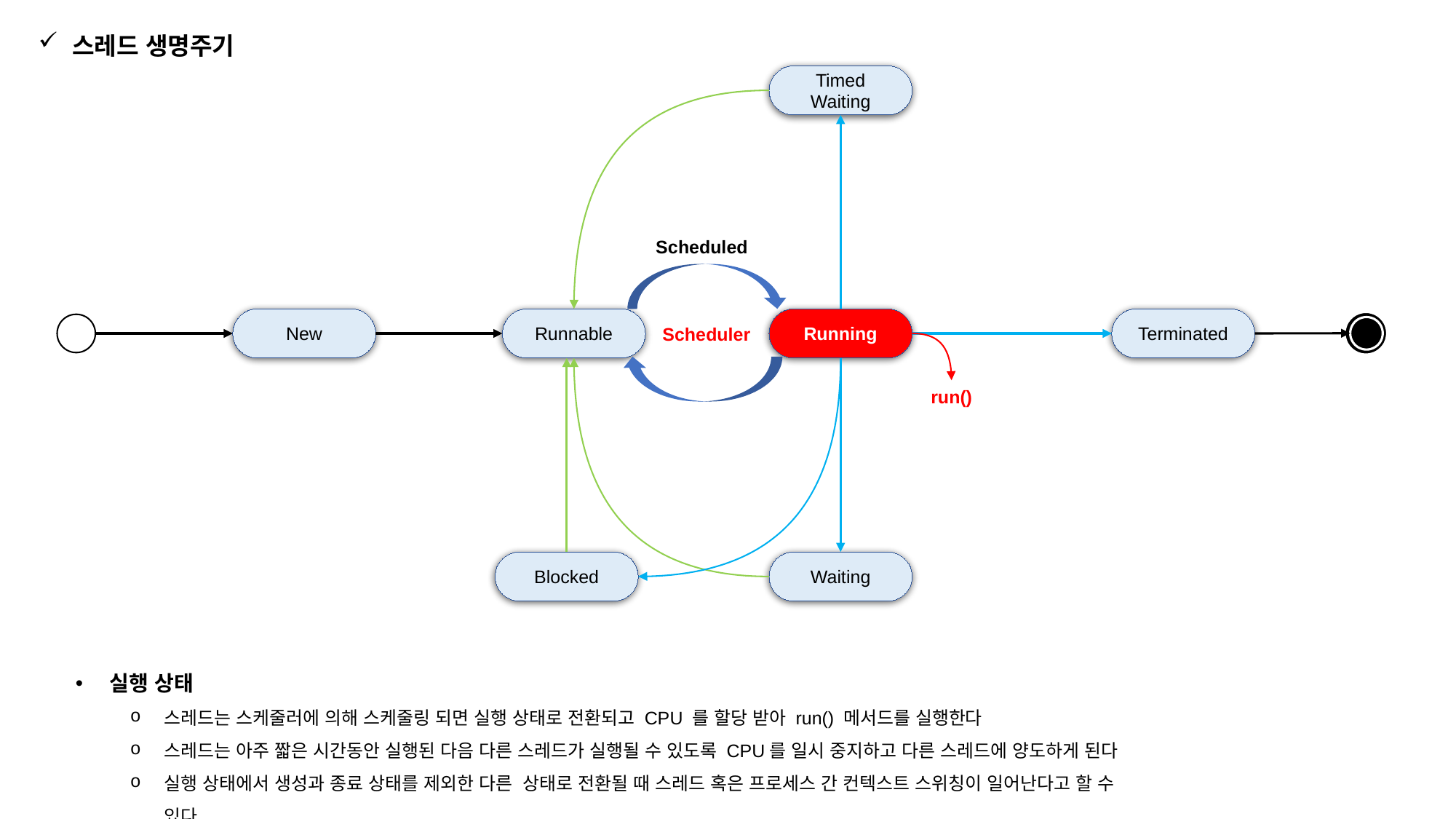

스레드 생명주기
Timed
Waiting
Scheduled

New
Runnable
Terminated
Running

Scheduler

run()
Blocked
Waiting
실행 상태
스레드는 스케줄러에 의해 스케줄링 되면 실행 상태로 전환되고 CPU 를 할당 받아 run() 메서드를 실행한다
스레드는 아주 짧은 시간동안 실행된 다음 다른 스레드가 실행될 수 있도록 CPU를 일시 중지하고 다른 스레드에 양도하게 된다
실행 상태에서 생성과 종료 상태를 제외한 다른  상태로 전환될 때 스레드 혹은 프로세스 간 컨텍스트 스위칭이 일어난다고 할 수 있다